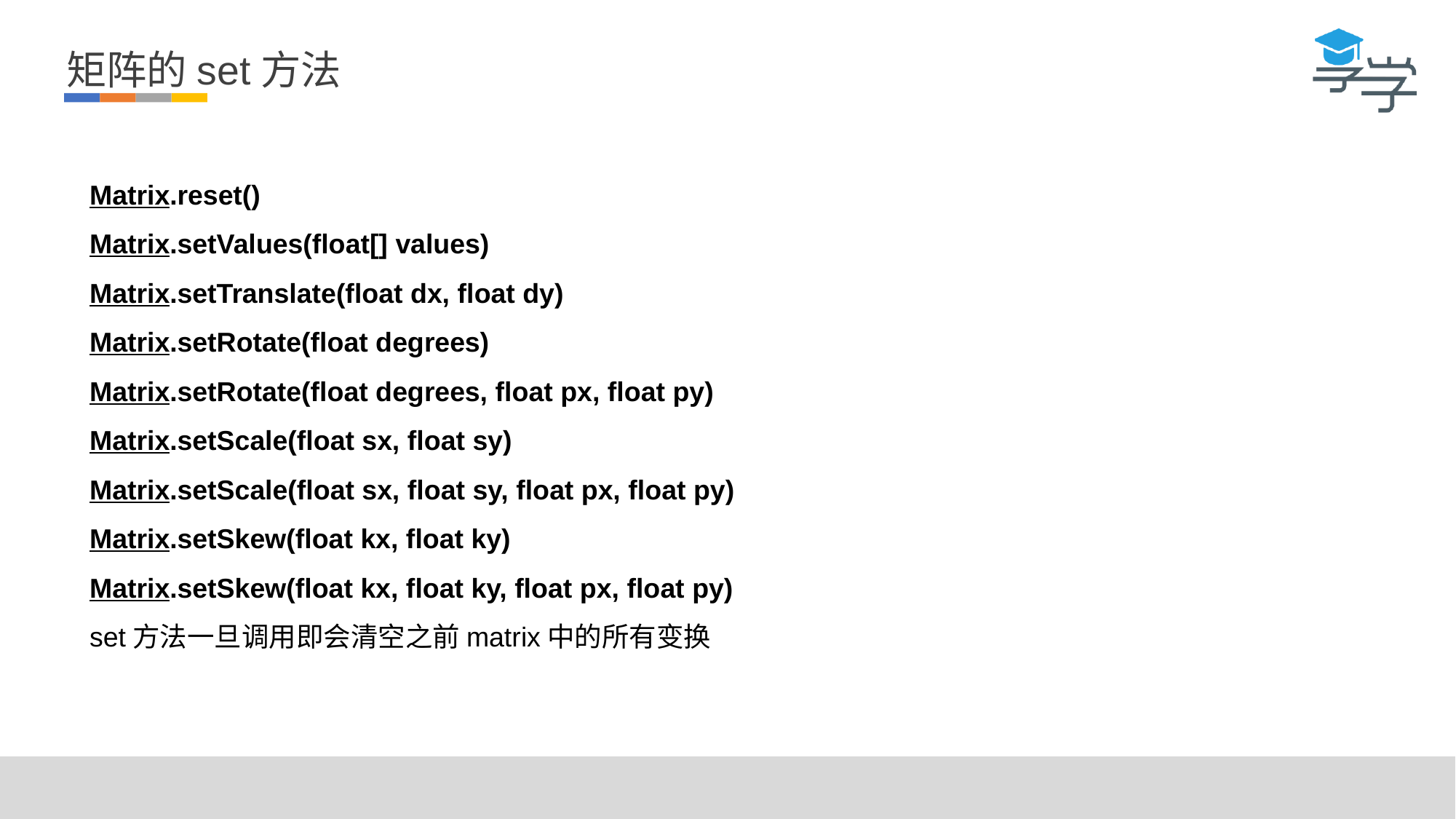

矩阵的set方法

Matrix.reset()
Matrix.setValues(float[] values)
Matrix.setTranslate(float dx, float dy)
Matrix.setRotate(float degrees)
Matrix.setRotate(float degrees, float px, float py)
Matrix.setScale(float sx, float sy)
Matrix.setScale(float sx, float sy, float px, float py)
Matrix.setSkew(float kx, float ky)
Matrix.setSkew(float kx, float ky, float px, float py)
set方法一旦调用即会清空之前matrix中的所有变换